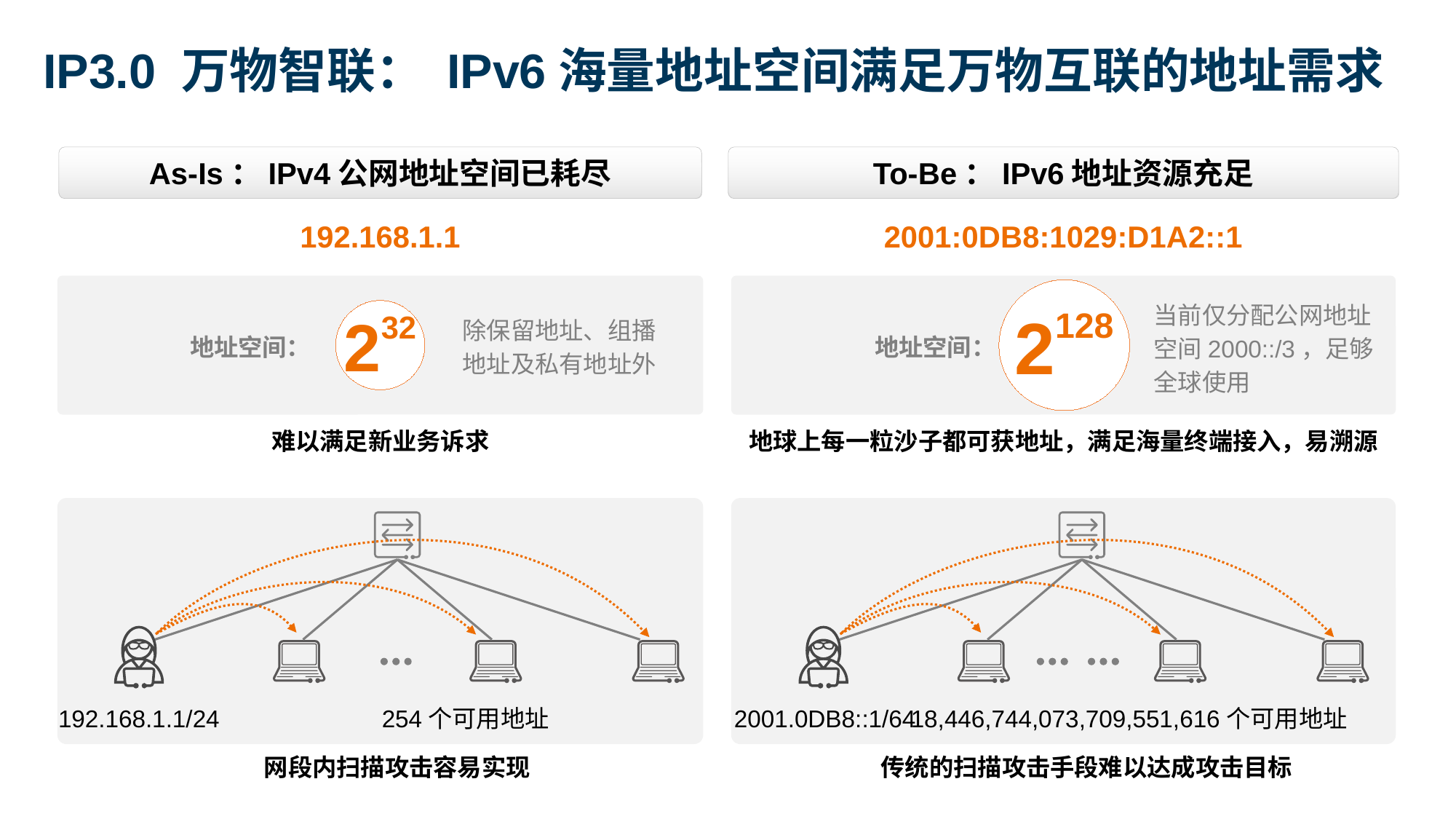

# IP3.0 万物智联： IPv6海量地址空间满足万物互联的地址需求
As-Is：IPv4公网地址空间已耗尽
To-Be：IPv6地址资源充足
192.168.1.1
2001:0DB8:1029:D1A2::1

2128
当前仅分配公网地址空间2000::/3，足够全球使用
232
除保留地址、组播地址及私有地址外
地址空间：
地址空间：
难以满足新业务诉求
地球上每一粒沙子都可获地址，满足海量终端接入，易溯源

192.168.1.1/24
254个可用地址
2001.0DB8::1/64
18,446,744,073,709,551,616个可用地址
网段内扫描攻击容易实现
传统的扫描攻击手段难以达成攻击目标